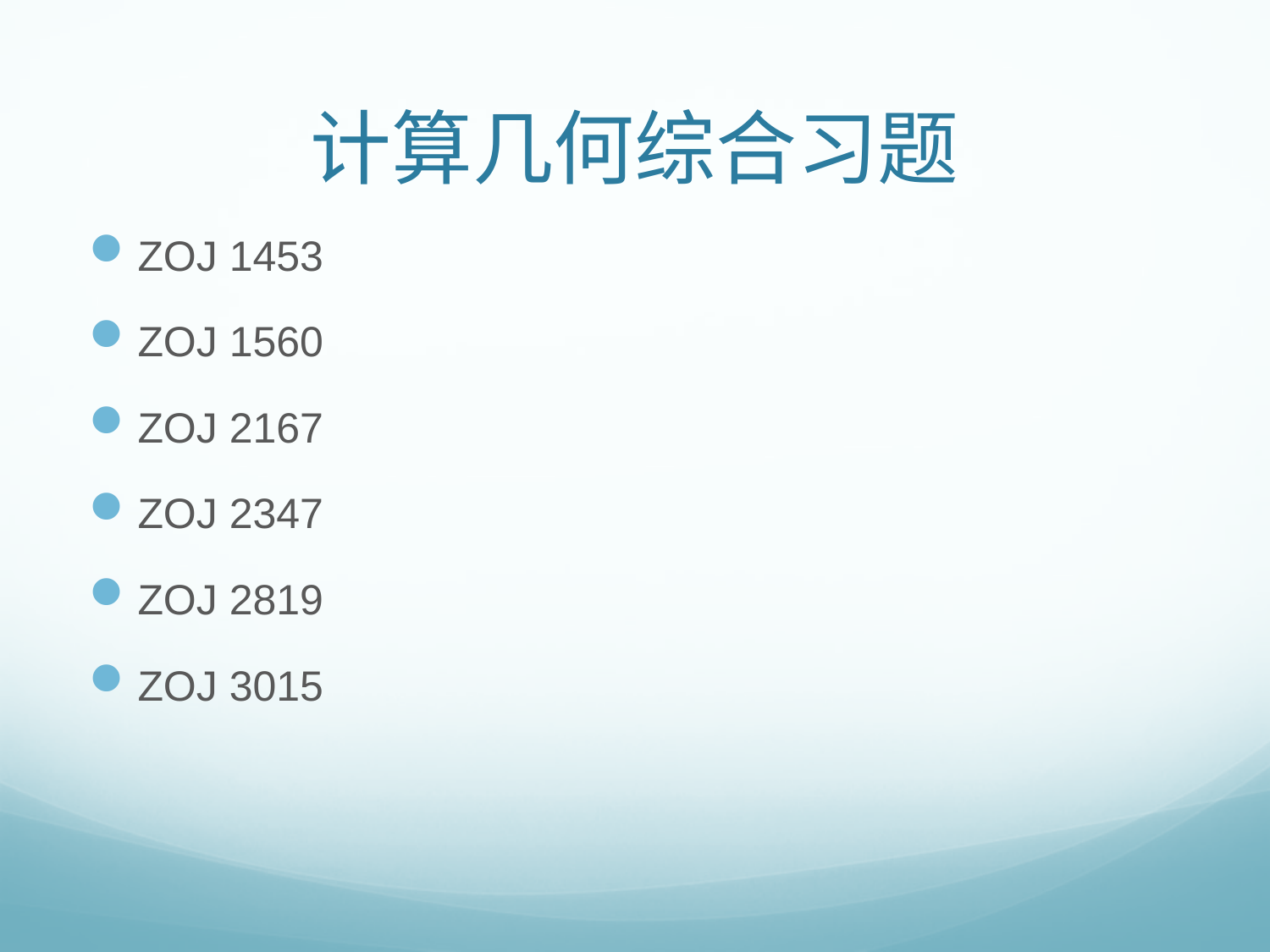

# 计算几何综合习题
ZOJ 1453
ZOJ 1560
ZOJ 2167
ZOJ 2347
ZOJ 2819
ZOJ 3015